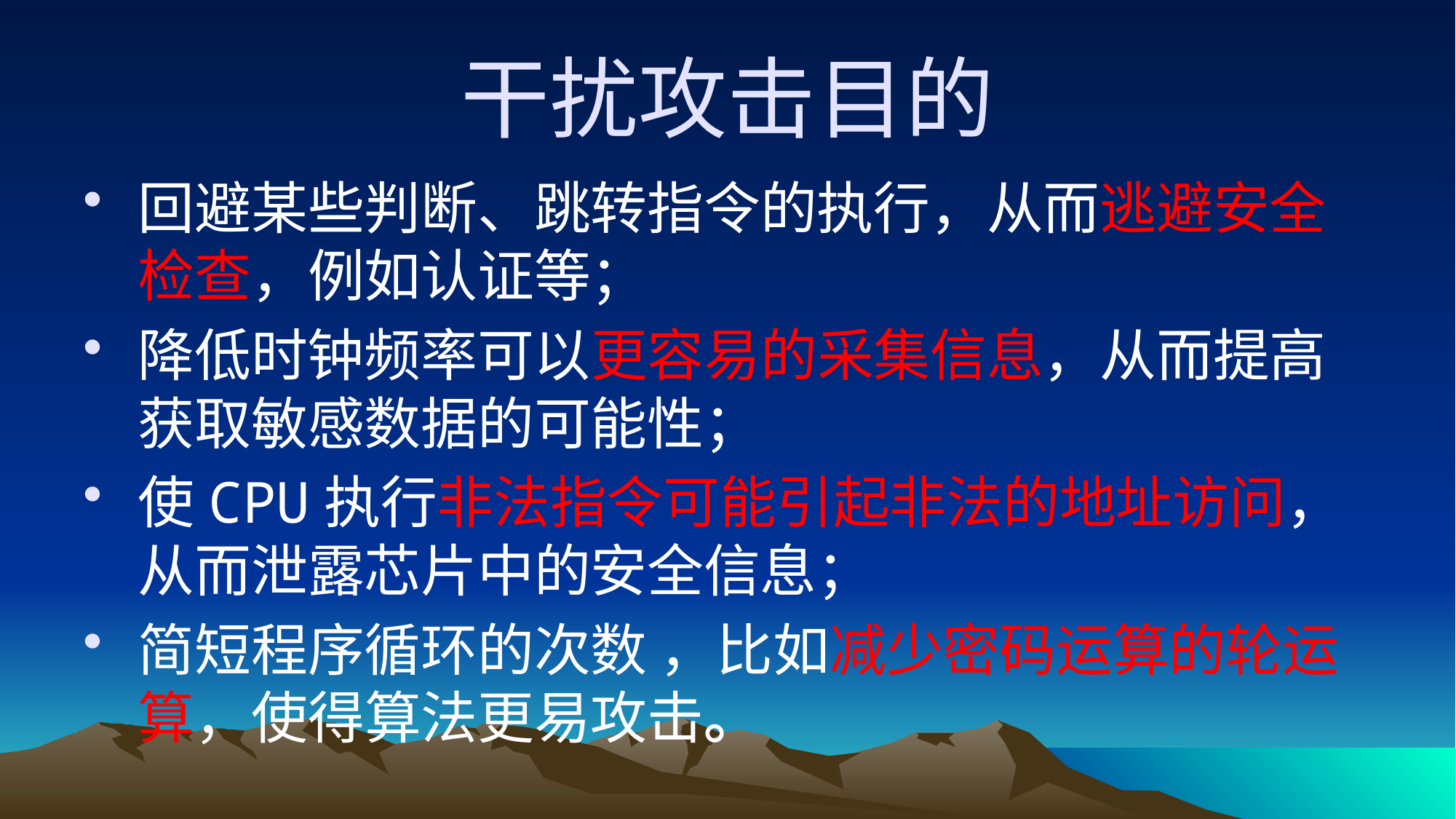

# 干扰攻击目的
回避某些判断、跳转指令的执行，从而逃避安全检查，例如认证等；
降低时钟频率可以更容易的采集信息，从而提高获取敏感数据的可能性；
使CPU执行非法指令可能引起非法的地址访问，从而泄露芯片中的安全信息；
简短程序循环的次数 ，比如减少密码运算的轮运算，使得算法更易攻击。